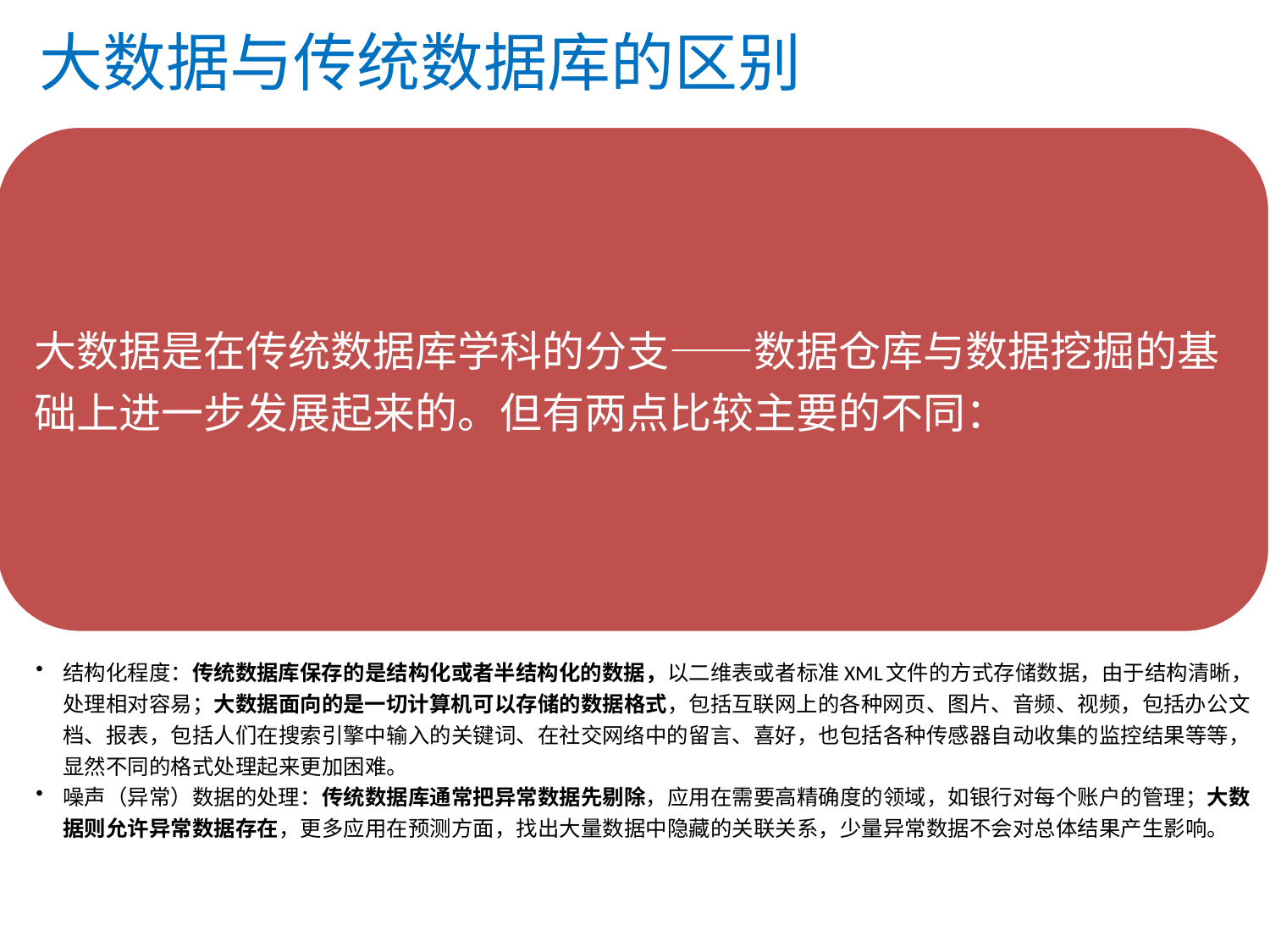

# 大数据与传统数据库的区别
大数据是在传统数据库学科的分支——数据仓库与数据挖掘的基础上进一步发展起来的。但有两点比较主要的不同：
结构化程度：传统数据库保存的是结构化或者半结构化的数据，以二维表或者标准XML文件的方式存储数据，由于结构清晰，处理相对容易；大数据面向的是一切计算机可以存储的数据格式，包括互联网上的各种网页、图片、音频、视频，包括办公文档、报表，包括人们在搜索引擎中输入的关键词、在社交网络中的留言、喜好，也包括各种传感器自动收集的监控结果等等，显然不同的格式处理起来更加困难。
噪声（异常）数据的处理：传统数据库通常把异常数据先剔除，应用在需要高精确度的领域，如银行对每个账户的管理；大数据则允许异常数据存在，更多应用在预测方面，找出大量数据中隐藏的关联关系，少量异常数据不会对总体结果产生影响。